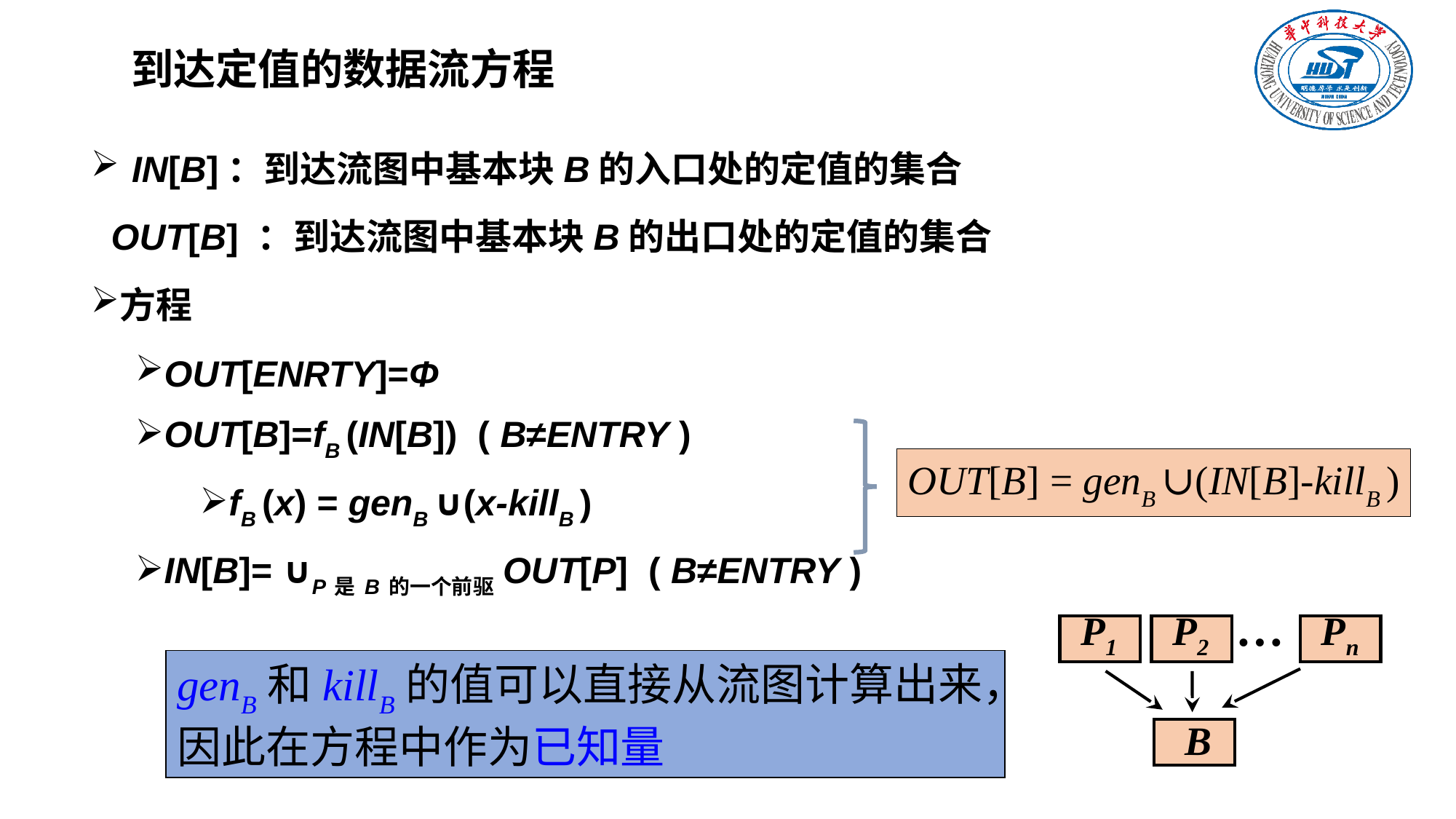

# 到达定值的数据流方程
IN[B]：到达流图中基本块B的入口处的定值的集合
  OUT[B] ：到达流图中基本块B的出口处的定值的集合
方程
OUT[ENRTY]=Φ
OUT[B]=fB (IN[B])  ( B≠ENTRY )
fB (x) = genB ∪(x-killB )
IN[B]= ∪P是B的一个前驱OUT[P]  ( B≠ENTRY )

OUT[B] = genB ∪(IN[B]-killB )
…
 P1
 P2
 Pn

  B
genB和killB的值可以直接从流图计算出来，因此在方程中作为已知量